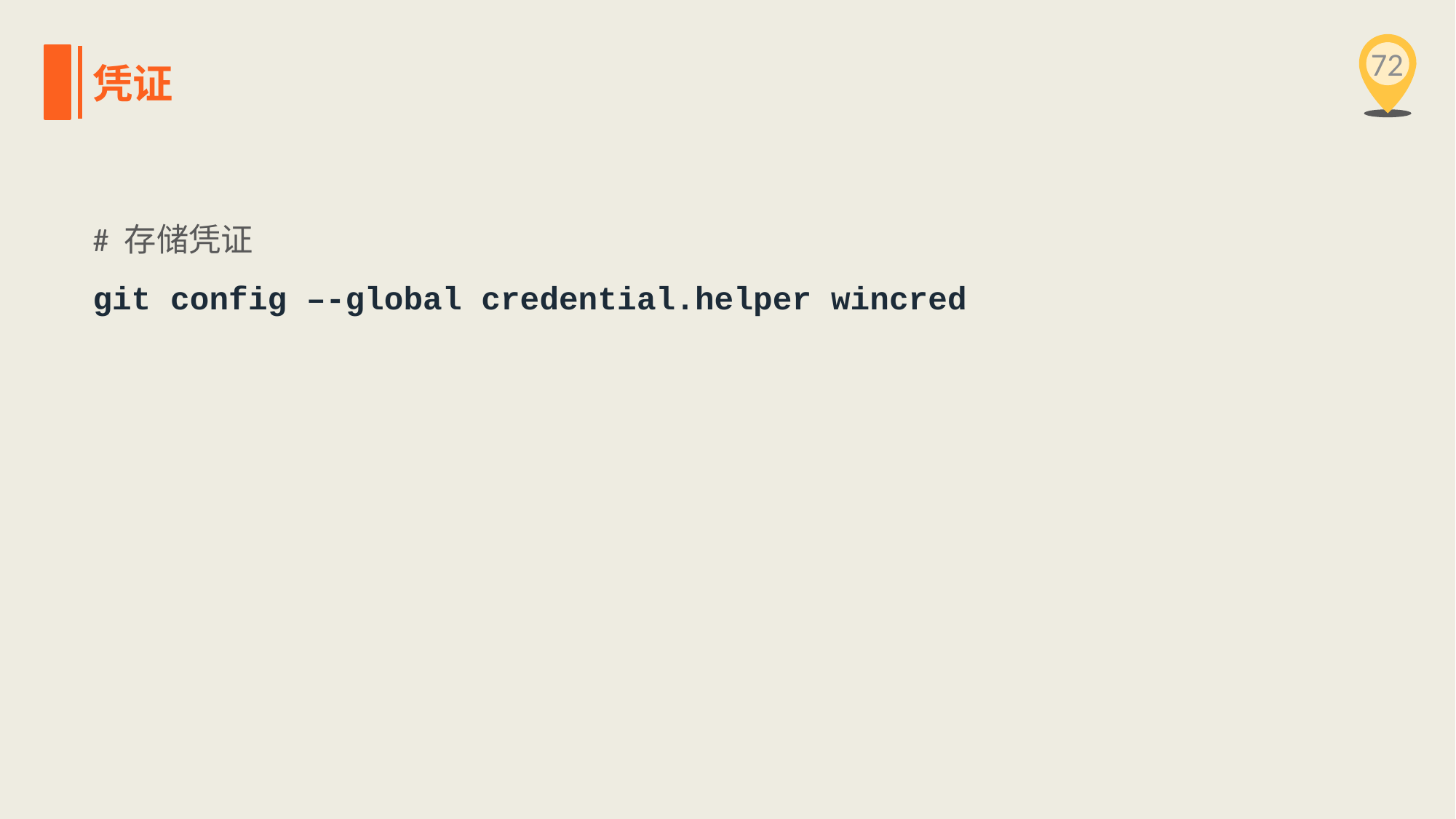

72

凭证
# 存储凭证
git config –-global credential.helper wincred